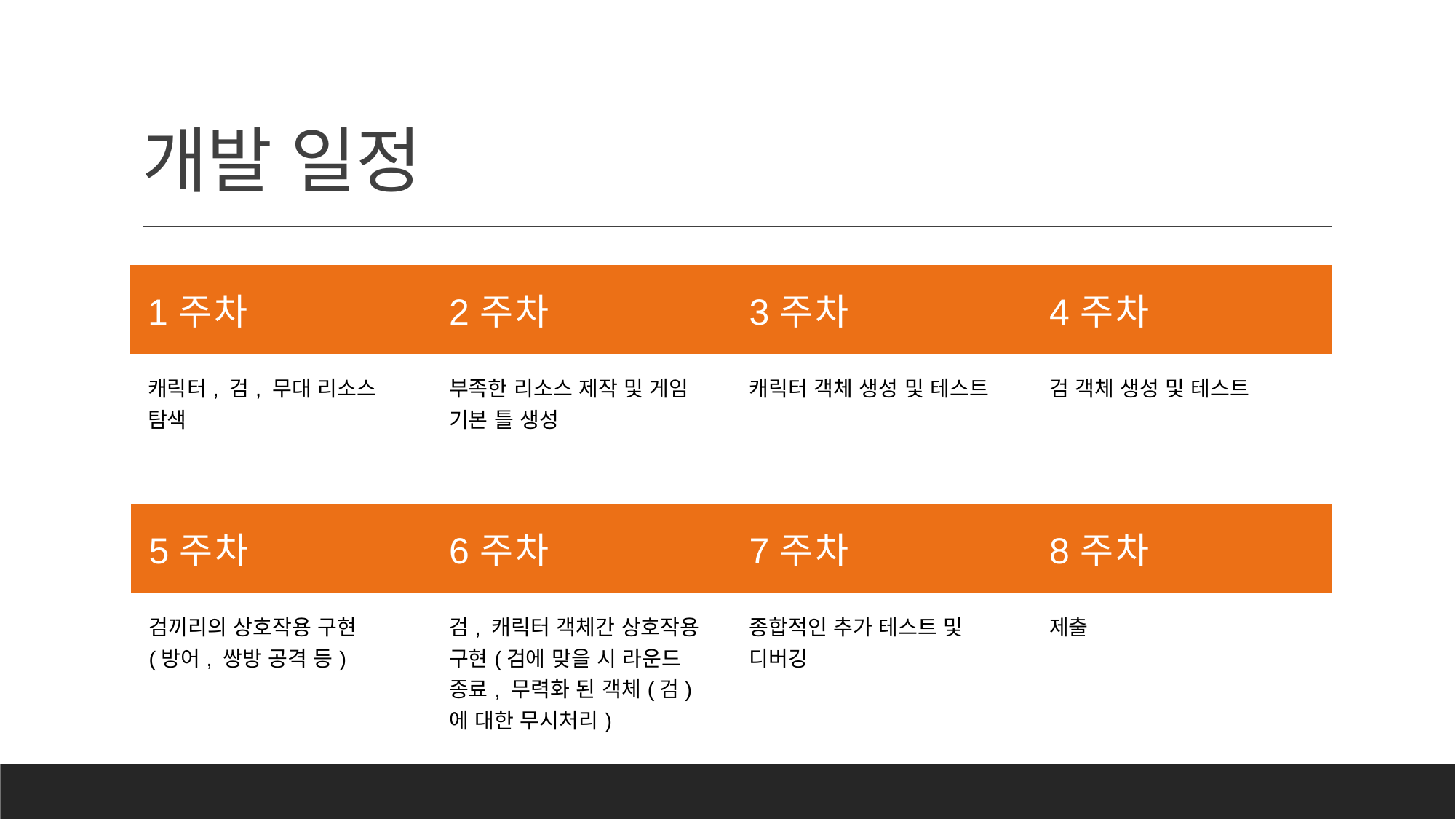

# 개발 일정
| 1주차 | 2주차 | 3주차 | 4주차 |
| --- | --- | --- | --- |
| 캐릭터, 검, 무대 리소스 탐색 | 부족한 리소스 제작 및 게임 기본 틀 생성 | 캐릭터 객체 생성 및 테스트 | 검 객체 생성 및 테스트 |
| 5주차 | 6주차 | 7주차 | 8주차 |
| --- | --- | --- | --- |
| 검끼리의 상호작용 구현 (방어, 쌍방 공격 등) | 검, 캐릭터 객체간 상호작용 구현(검에 맞을 시 라운드 종료, 무력화 된 객체(검)에 대한 무시처리) | 종합적인 추가 테스트 및 디버깅 | 제출 |